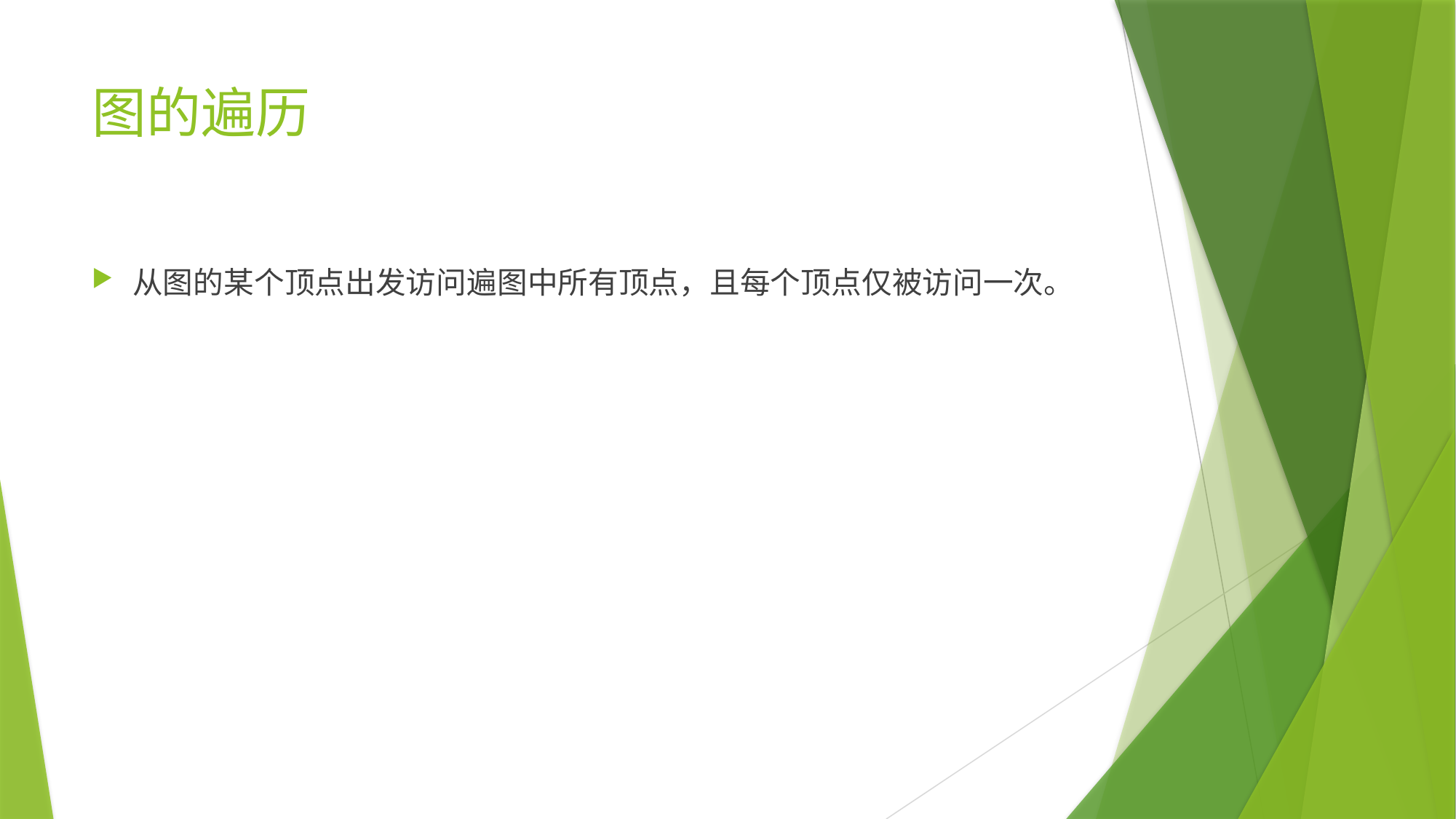

# 图的遍历
从图的某个顶点出发访问遍图中所有顶点，且每个顶点仅被访问一次。